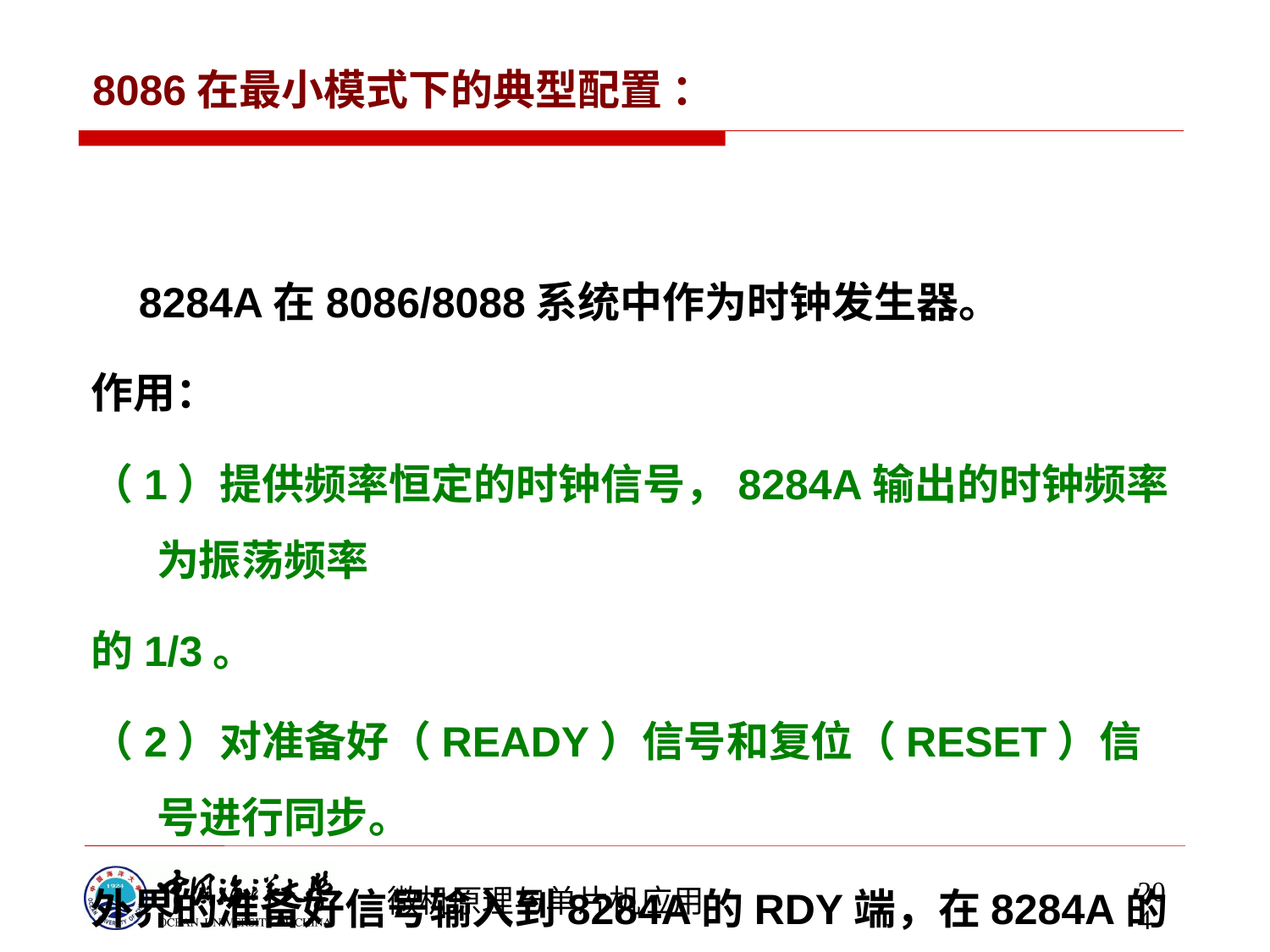

# 8086在最小模式下的典型配置 ：
    8284A在8086/8088系统中作为时钟发生器。
作用：
（1）提供频率恒定的时钟信号，8284A输出的时钟频率为振荡频率
的1/3。
（2）对准备好（READY）信号和复位（RESET）信号进行同步。
外界的准备好信号输入到8284A的RDY端，在8284A的READY端输出同步的准备好信号
外界的复位信号输入到8284A的/RES端，在8284A的RESET端输出同步的复位信号
“同步”的意义：这两个信号可以在任何时候发出，但8284A内部逻
辑电路设计成在时钟下降沿使READY 和RESET有效
204